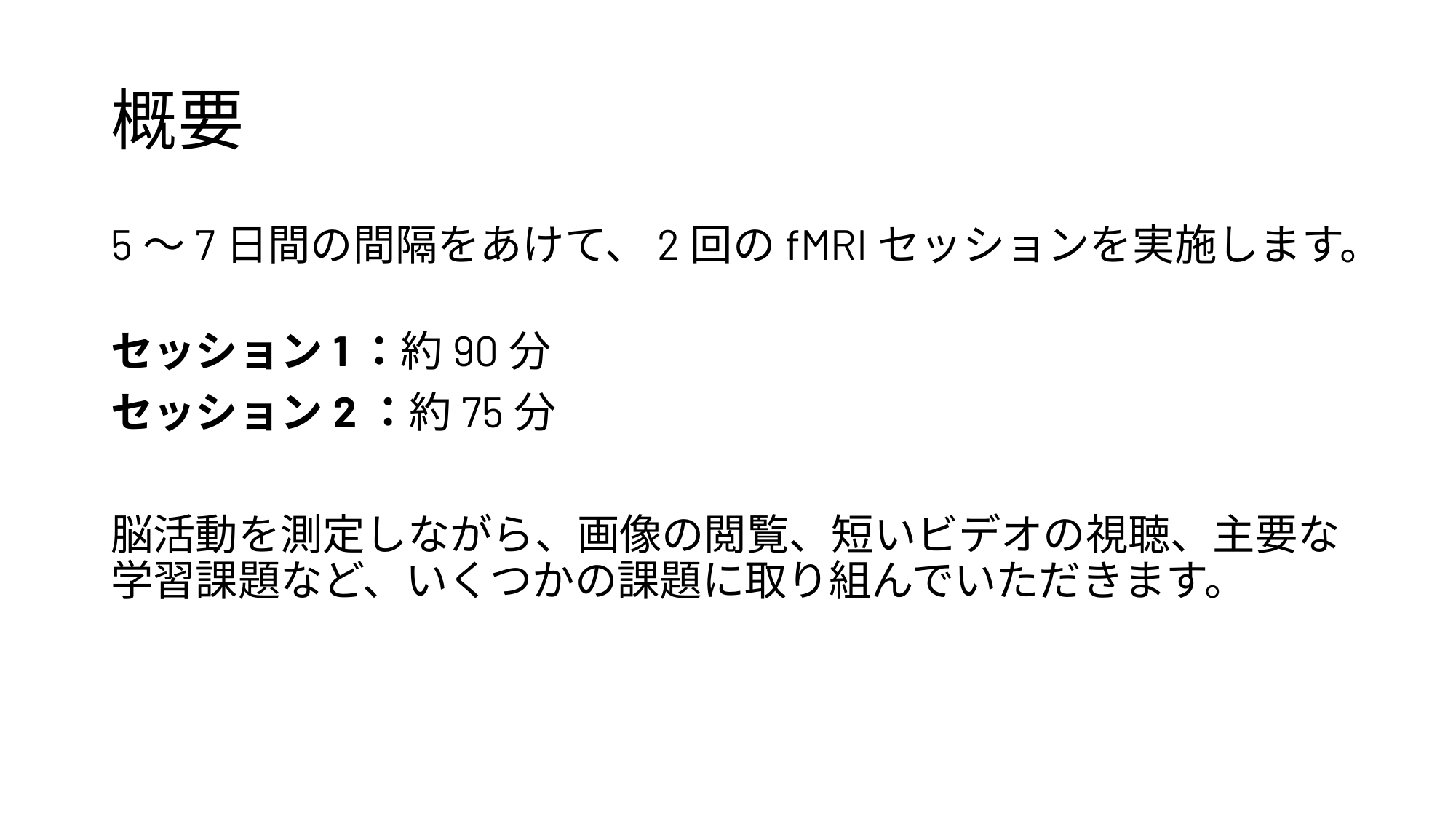

# 概要
5～7日間の間隔をあけて、2回のfMRIセッションを実施します。
セッション1：約90分
セッション2：約75分

脳活動を測定しながら、画像の閲覧、短いビデオの視聴、主要な学習課題など、いくつかの課題に取り組んでいただきます。